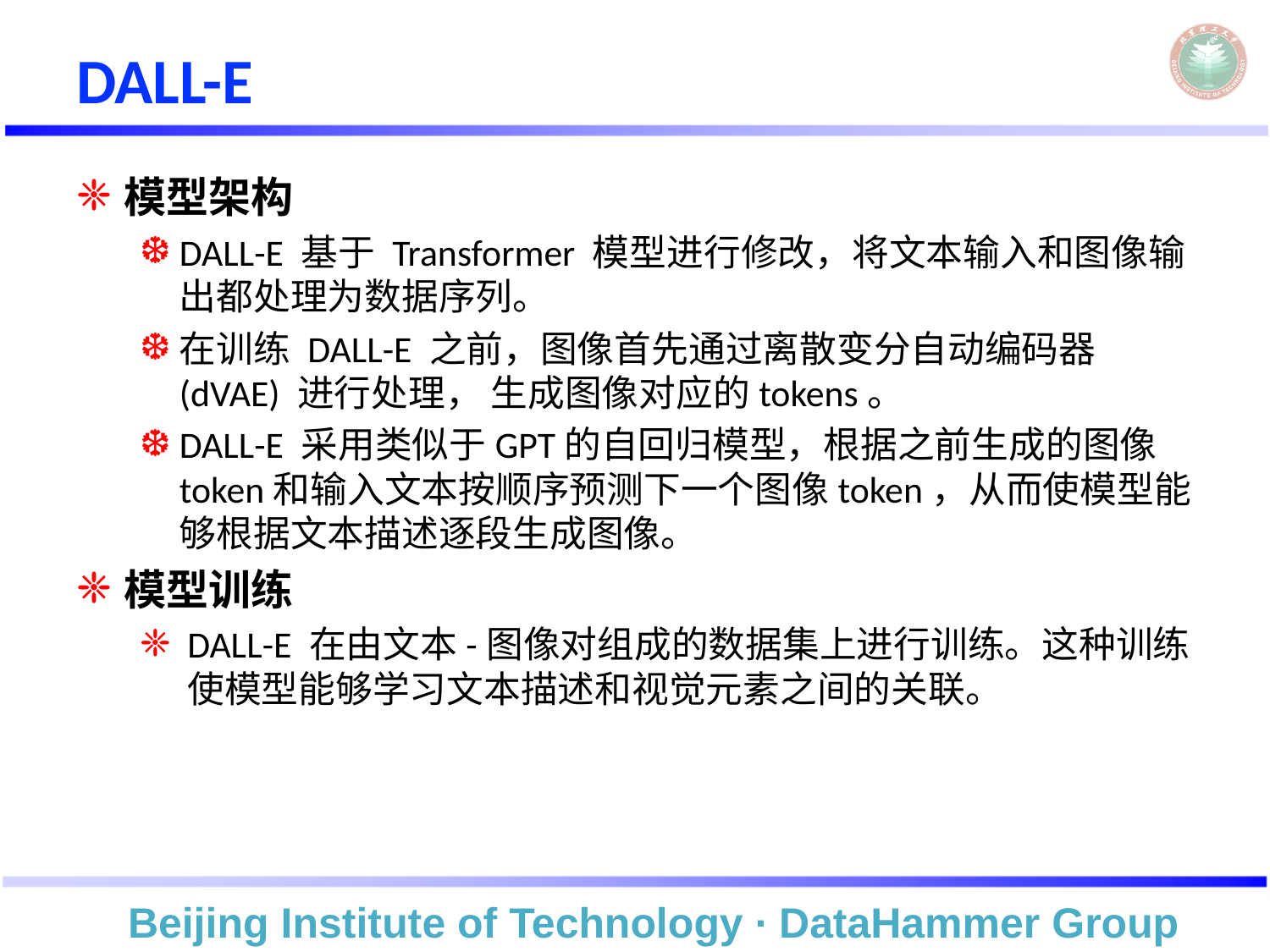

# DALL-E
模型架构
DALL-E 基于 Transformer 模型进行修改，将文本输入和图像输出都处理为数据序列。
在训练 DALL-E 之前，图像首先通过离散变分自动编码器 (dVAE) 进行处理， 生成图像对应的tokens。
DALL-E 采用类似于GPT的自回归模型，根据之前生成的图像token和输入文本按顺序预测下一个图像token，从而使模型能够根据文本描述逐段生成图像。
模型训练
DALL-E 在由文本-图像对组成的数据集上进行训练。这种训练使模型能够学习文本描述和视觉元素之间的关联。